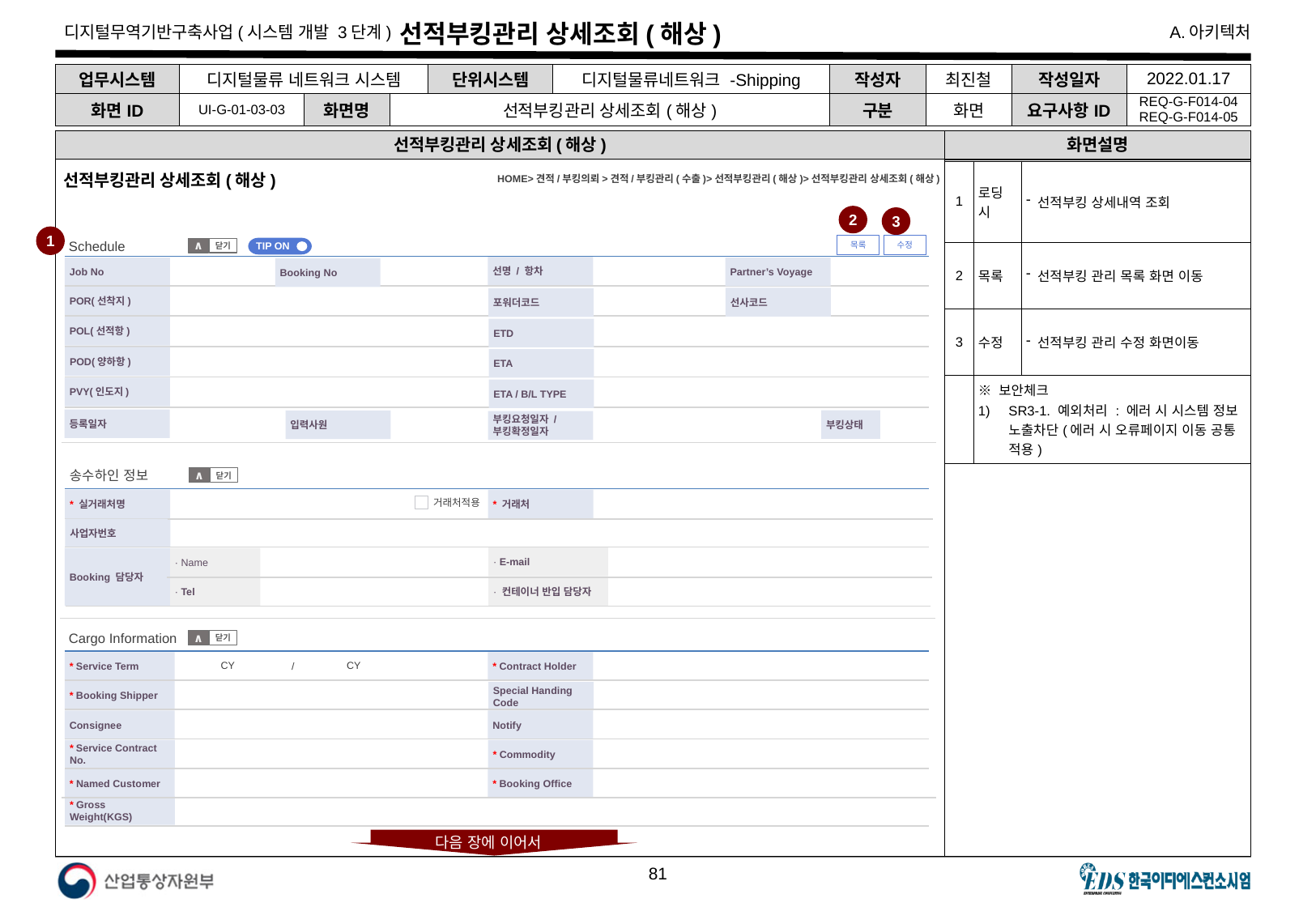

# 선적부킹관리 상세조회(해상)
| 업무시스템 | 디지털물류 네트워크 시스템 |  |  | 단위시스템 | 디지털물류네트워크 -Shipping | 작성자 | 최진철 | 작성일자 | 2022.01.17 |
| --- | --- | --- | --- | --- | --- | --- | --- | --- | --- |
| 화면ID | UI-G-01-03-03 | 화면명 | 선적부킹관리 상세조회(해상) |  |  | 구분 | 화면 | 요구사항ID | REQ-G-F014-04 REQ-G-F014-05 |
선적부킹관리 상세조회(해상)
화면설명

HOME>견적/부킹의뢰>견적/부킹관리(수출)>선적부킹관리(해상)>선적부킹관리 상세조회(해상)
| 1 | 로딩 시 | 선적부킹 상세내역 조회 |
| --- | --- | --- |
| 2 | 목록 | 선적부킹 관리 목록 화면 이동 |
| 3 | 수정 | 선적부킹 관리 수정 화면이동 |
|  | ※ 보안체크 SR3-1. 예외처리 : 에러 시 시스템 정보 노출차단(에러 시 오류페이지 이동 공통 적용) |  |
선적부킹관리 상세조회(해상)
2
3
1
Schedule
수정
목록
TIP ON

닫기
∧
선명 / 항차
Job No
Partner’s Voyage
Booking No
POR(선착지)
선사코드
포워더코드
POL(선적항)
ETD
POD(양하항)
ETA
PVY(인도지)
ETA / B/L TYPE
등록일자
부킹상태
입력사원
부킹요청일자 / 부킹확정일자
송수하인 정보
닫기
∧
* 실거래처명
* 거래처

거래처적용
사업자번호
· E-mail
· Name
Booking 담당자
· 컨테이너 반입 담당자
· Tel
Cargo Information
닫기
∧

* Service Term
* Contract Holder
/
CY
CY
* Booking Shipper
Special Handing Code
Consignee
Notify
* Service Contract No.
* Commodity
* Named Customer
* Booking Office
* Gross Weight(KGS)
다음 장에 이어서